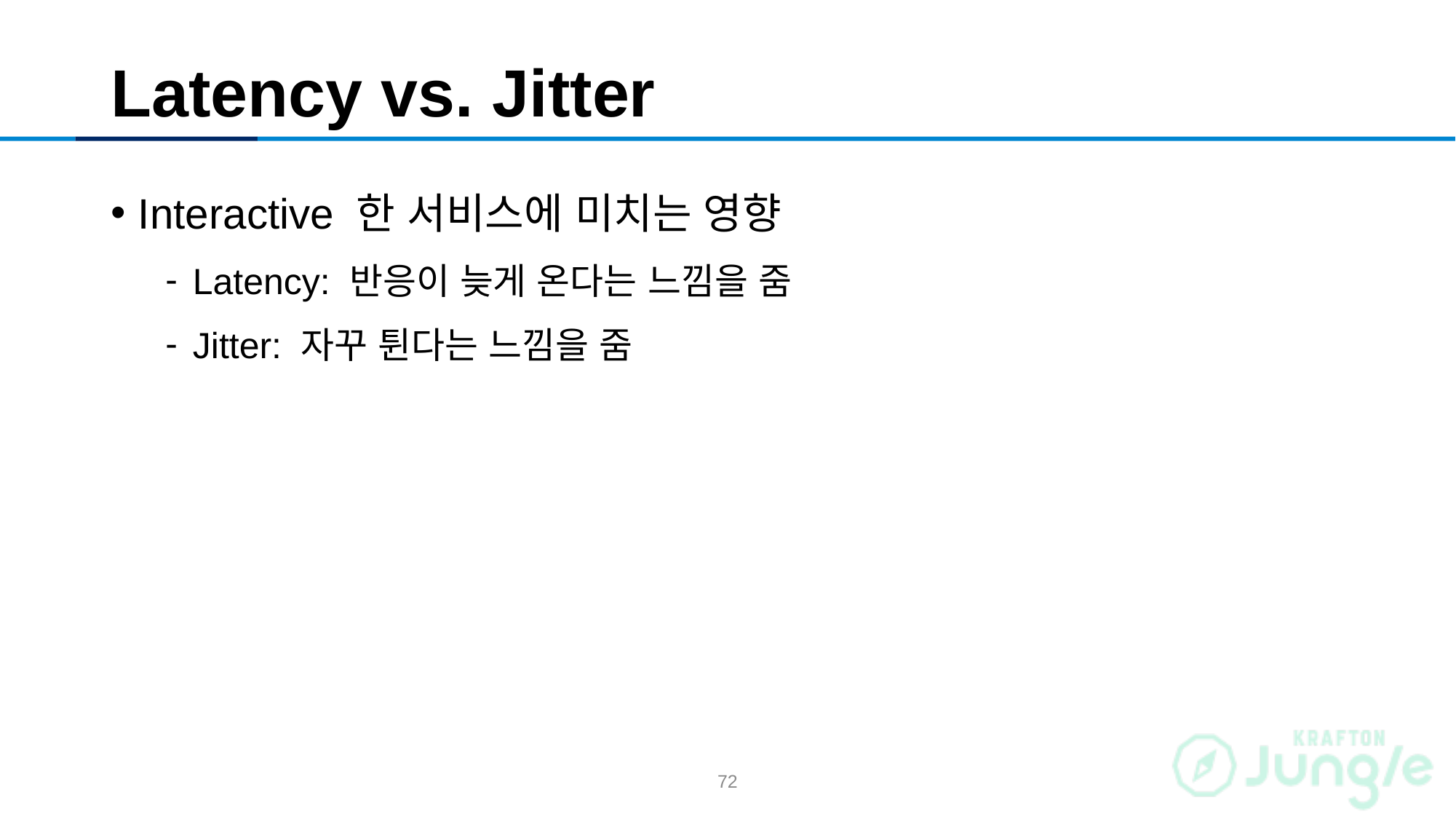

# Latency vs. Jitter
Interactive 한 서비스에 미치는 영향
Latency: 반응이 늦게 온다는 느낌을 줌
Jitter: 자꾸 튄다는 느낌을 줌
72